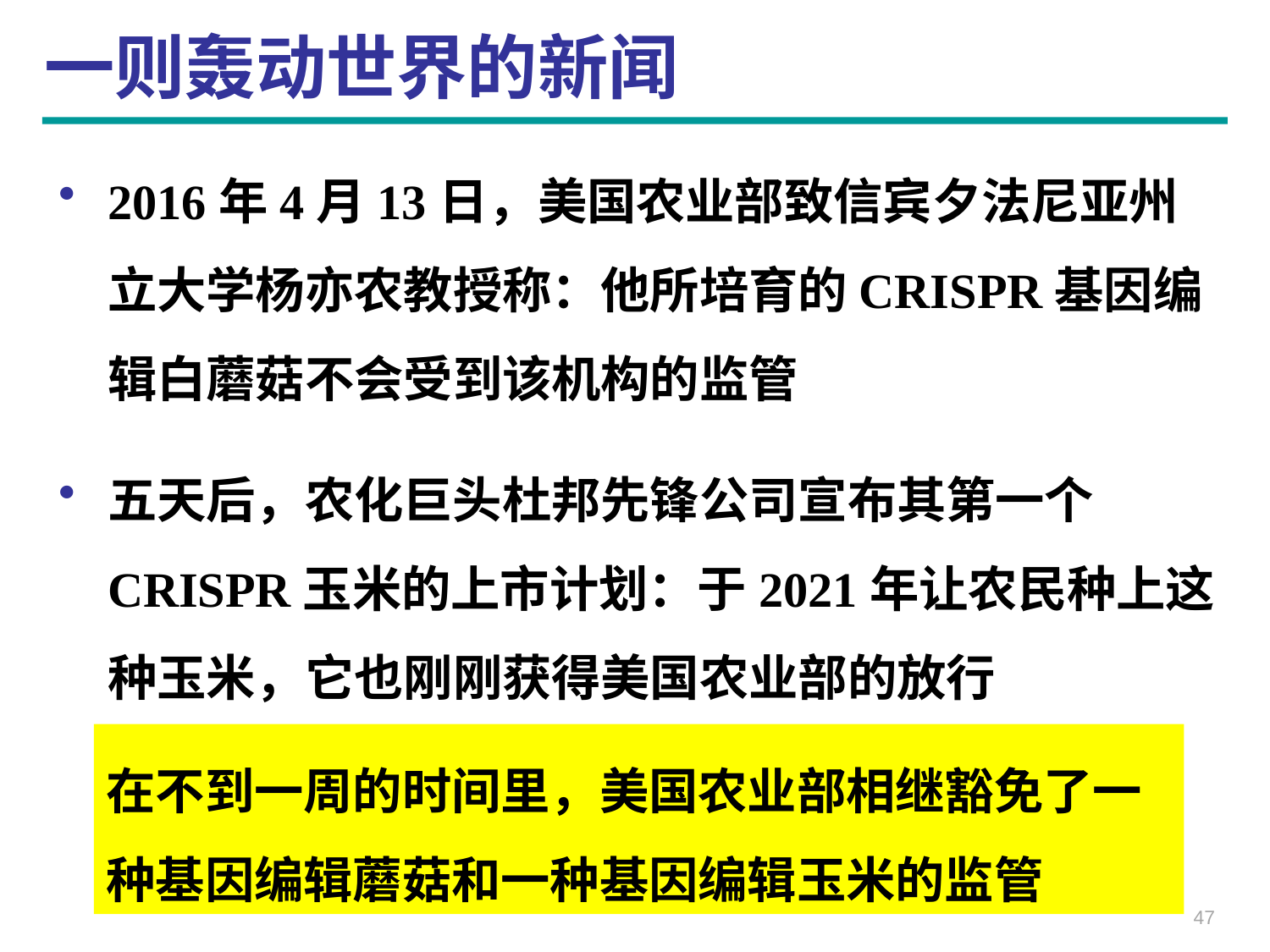

# 一则轰动世界的新闻
2016年4月13日，美国农业部致信宾夕法尼亚州立大学杨亦农教授称：他所培育的CRISPR基因编辑白蘑菇不会受到该机构的监管
五天后，农化巨头杜邦先锋公司宣布其第一个CRISPR玉米的上市计划：于2021年让农民种上这种玉米，它也刚刚获得美国农业部的放行
在不到一周的时间里，美国农业部相继豁免了一种基因编辑蘑菇和一种基因编辑玉米的监管
47